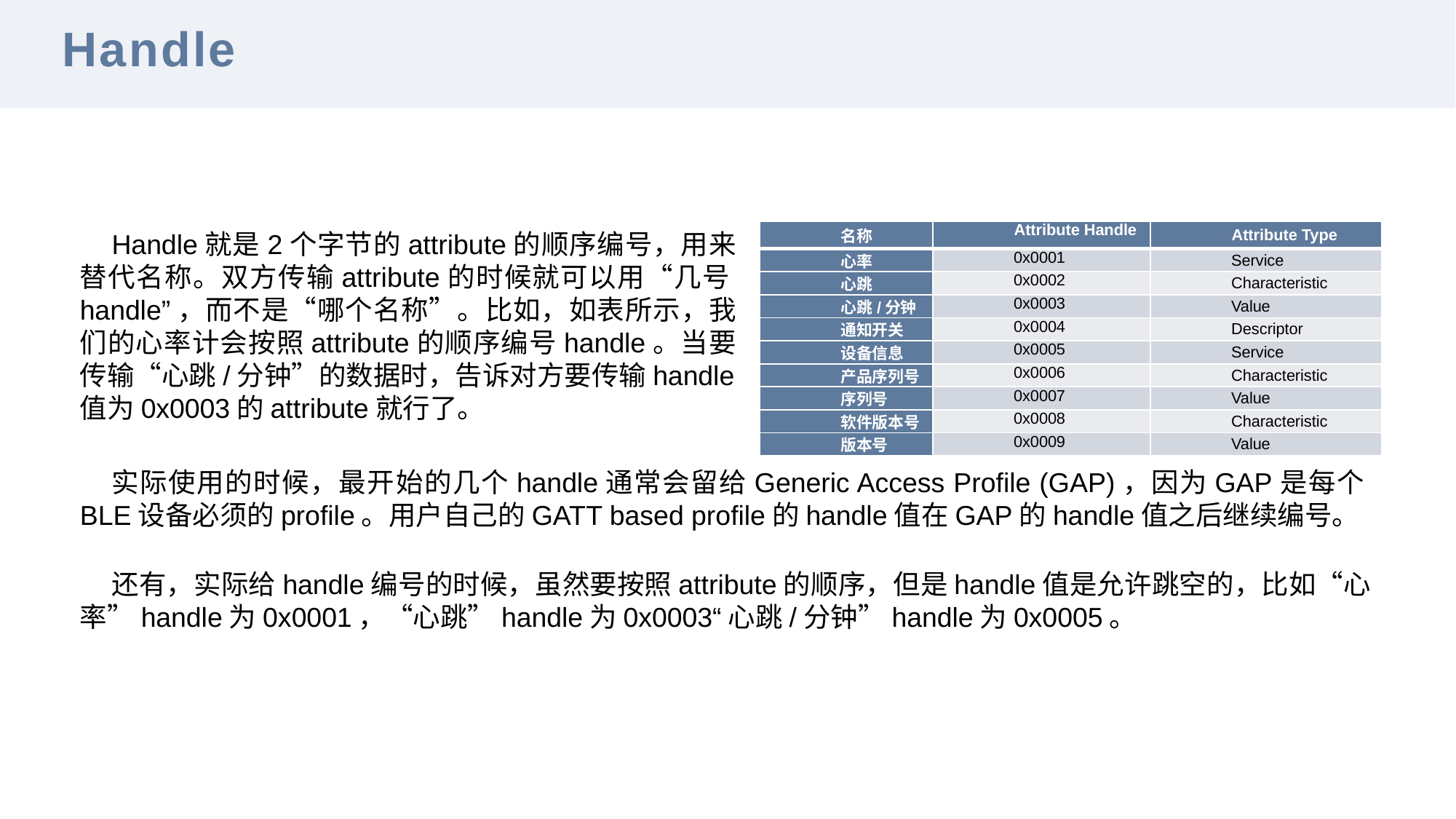

Handle
Handle就是2个字节的attribute的顺序编号，用来替代名称。双方传输attribute的时候就可以用“几号handle”，而不是“哪个名称”。比如，如表所示，我们的心率计会按照attribute的顺序编号handle。当要传输“心跳/分钟”的数据时，告诉对方要传输handle值为0x0003的attribute就行了。
| 名称 | Attribute Handle | Attribute Type |
| --- | --- | --- |
| 心率 | 0x0001 | Service |
| 心跳 | 0x0002 | Characteristic |
| 心跳/分钟 | 0x0003 | Value |
| 通知开关 | 0x0004 | Descriptor |
| 设备信息 | 0x0005 | Service |
| 产品序列号 | 0x0006 | Characteristic |
| 序列号 | 0x0007 | Value |
| 软件版本号 | 0x0008 | Characteristic |
| 版本号 | 0x0009 | Value |
实际使用的时候，最开始的几个handle通常会留给Generic Access Profile (GAP)，因为GAP是每个BLE设备必须的profile。用户自己的GATT based profile的handle值在GAP的handle值之后继续编号。
还有，实际给handle编号的时候，虽然要按照attribute的顺序，但是handle值是允许跳空的，比如“心率”handle为0x0001，“心跳”handle为0x0003“心跳/分钟”handle为0x0005。